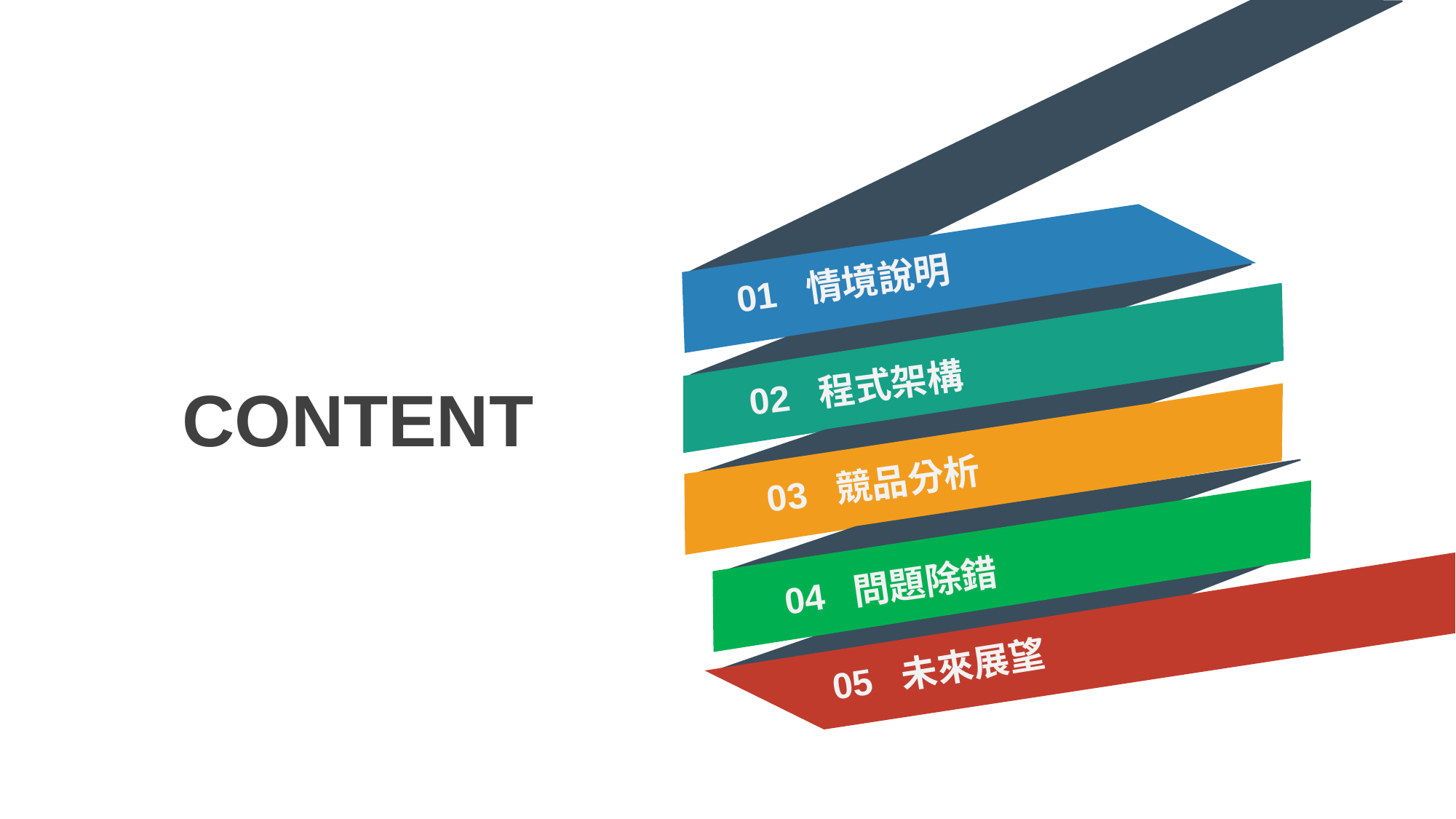

01  情境說明
02  程式架構
CONTENT
03  競品分析

04  問題除錯
05  未來展望